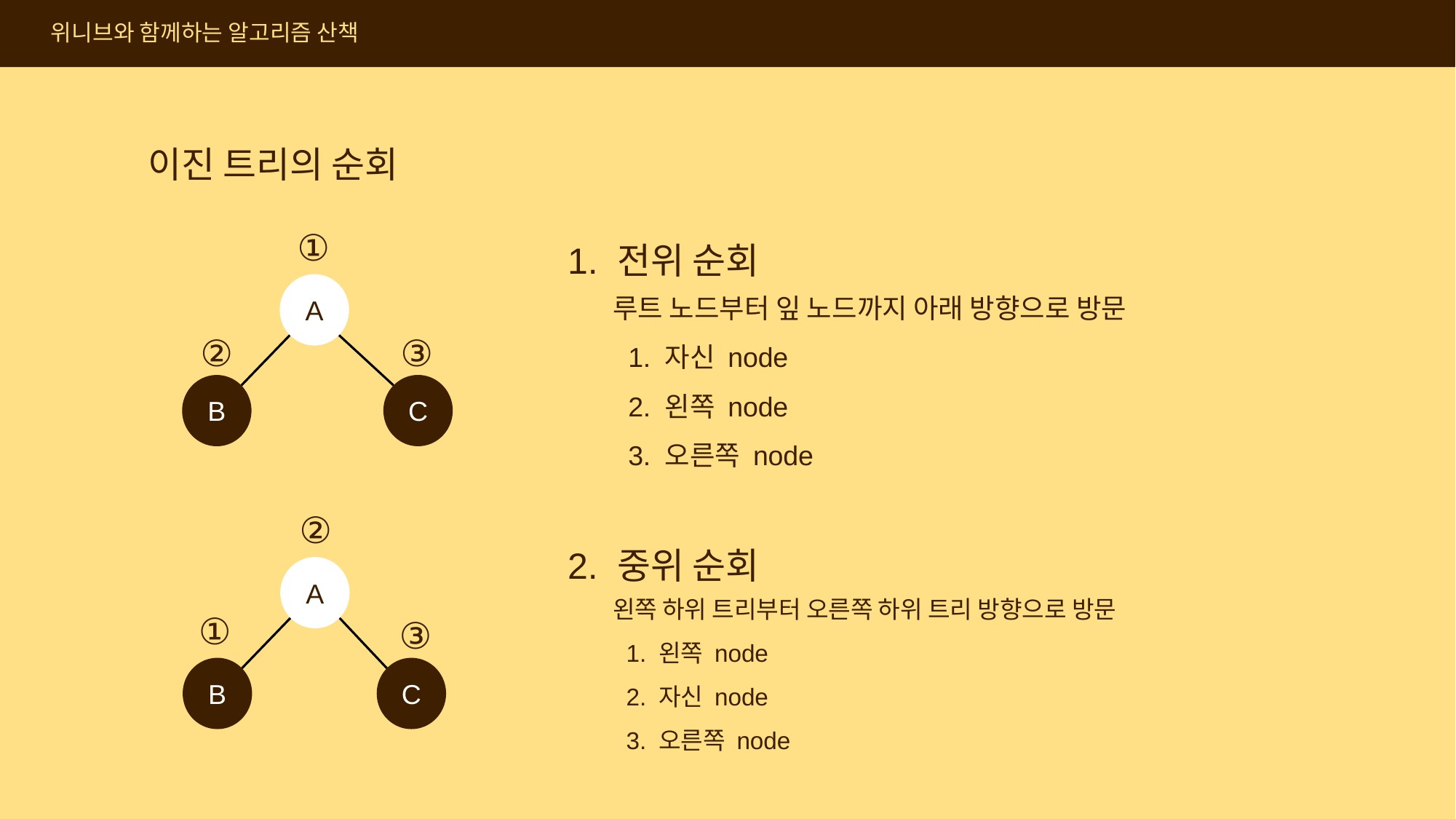

위니브와 함께하는 알고리즘 산책
이진 트리의 순회
1. 전위 순회

①
A
③
②
C
B
루트 노드부터 잎 노드까지 아래 방향으로 방문
  1. 자신 node
  2. 왼쪽 node
  3. 오른쪽 node
②
A
①
③
B
C
2. 중위 순회
왼쪽 하위 트리부터 오른쪽 하위 트리 방향으로 방문
  1. 왼쪽 node
  2. 자신 node
  3. 오른쪽 node